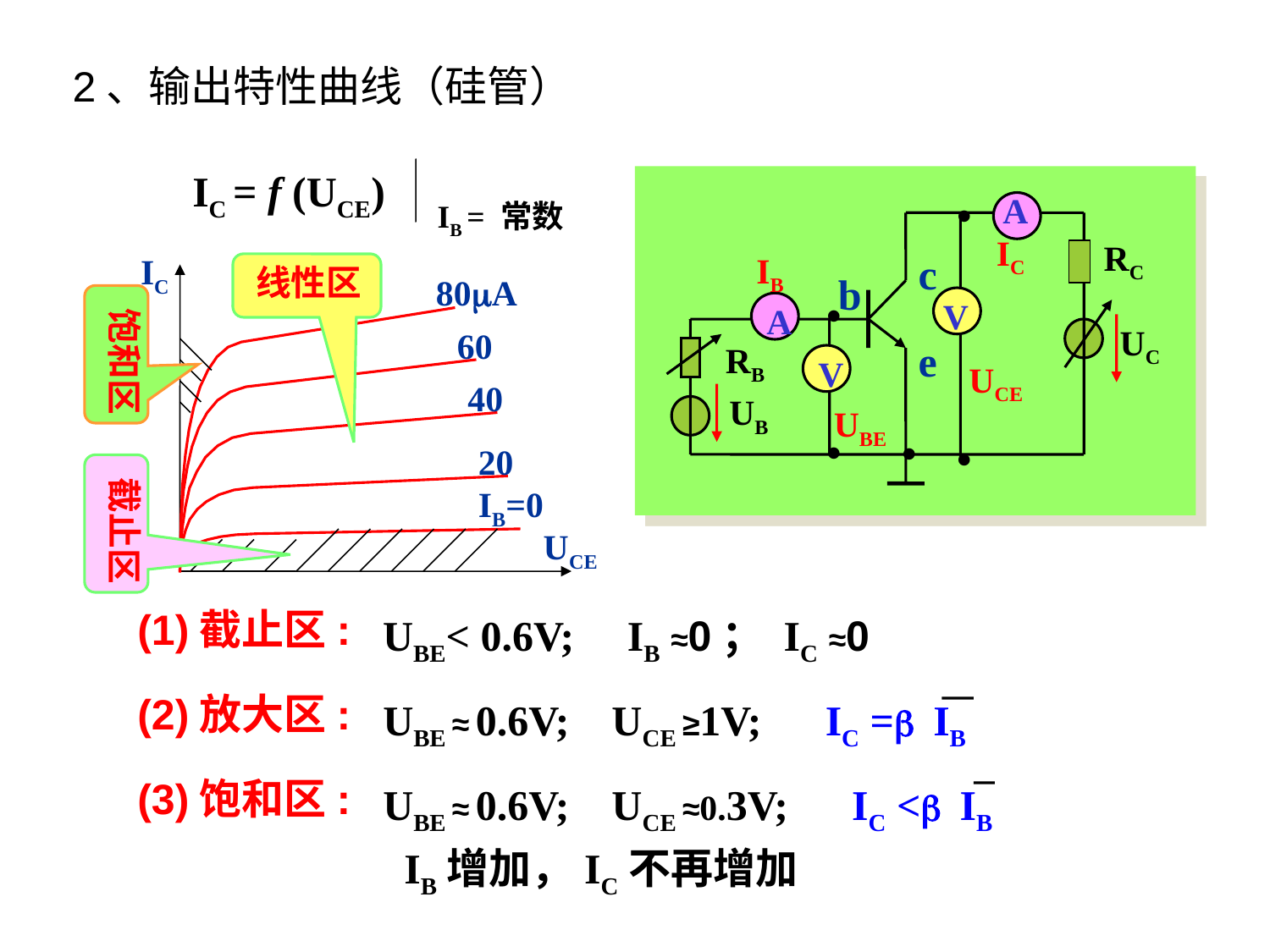

2、输出特性曲线（硅管）
IC = f (UCE)

IB = 常数

RC

c
b

UC

e
RB

UB

•

•

V

UCE
•
A

IC
IB

A
•

V
UBE
•
IC

UCE

线性区
80μA

饱和区

60

40

20

截止区

IB=0

(1)截止区:
UBE< 0.6V;     IB ≈0； IC ≈0
(2)放大区:
UBE ≈ 0.6V;    UCE ≥1V;      IC =β IB

(3)饱和区:
UBE ≈ 0.6V;    UCE ≈0.3V;      IC <β IB

IB增加，IC不再增加